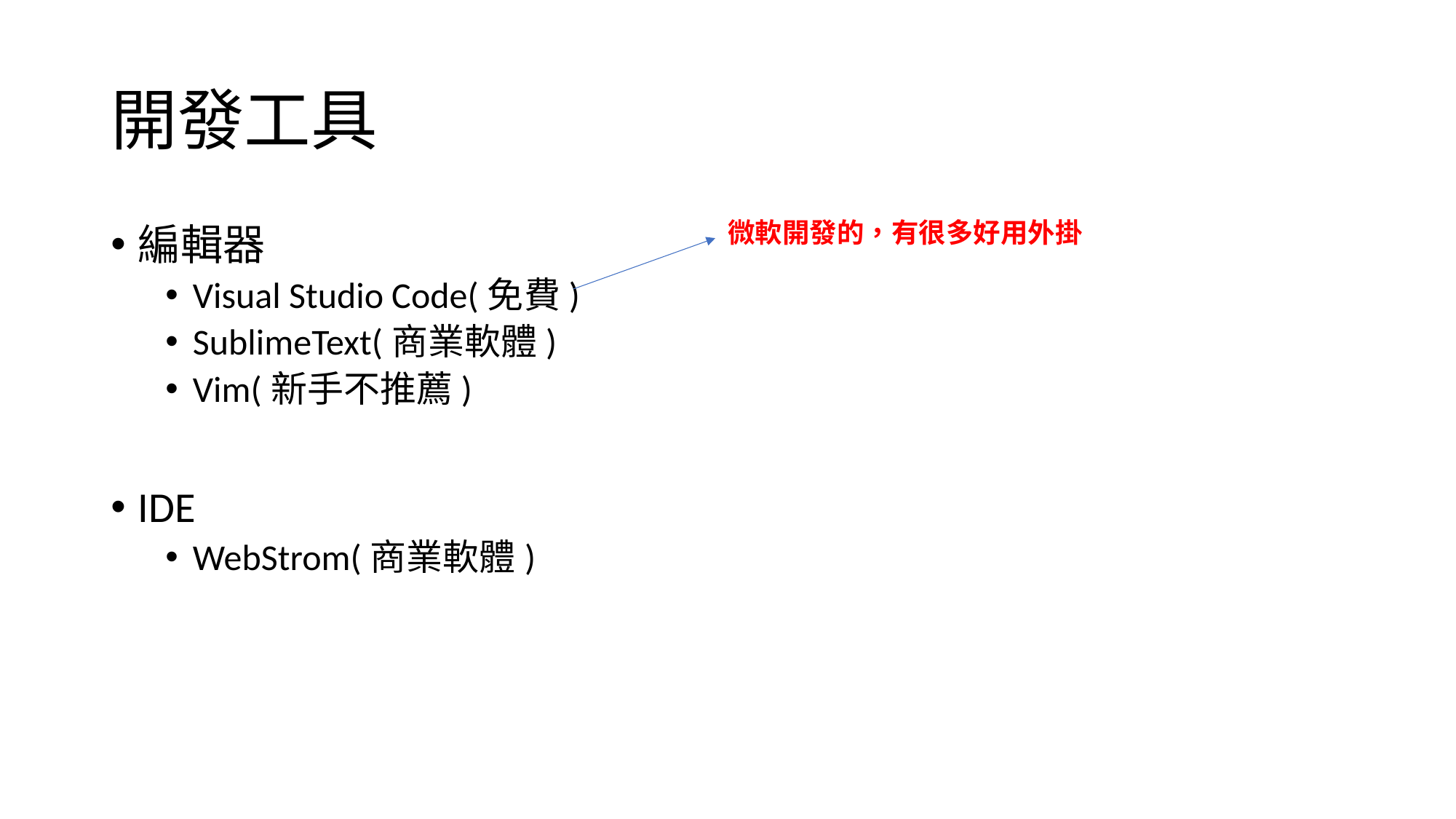

# 開發工具
微軟開發的，有很多好用外掛
編輯器
Visual Studio Code(免費)
SublimeText(商業軟體)
Vim(新手不推薦)

IDE
WebStrom(商業軟體)